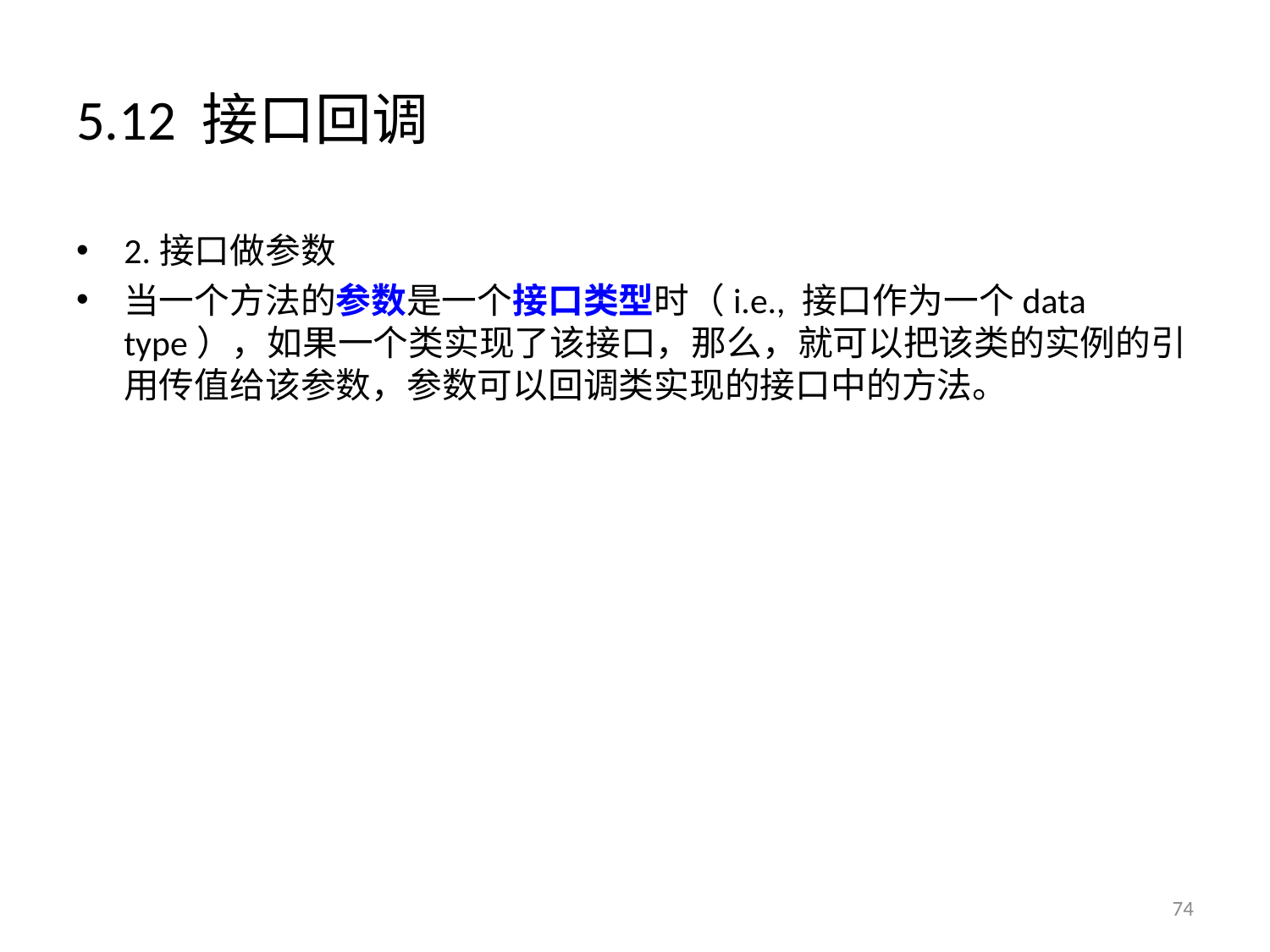

# 5.12 接口回调
2.接口做参数
当一个方法的参数是一个接口类型时（i.e., 接口作为一个data type），如果一个类实现了该接口，那么，就可以把该类的实例的引用传值给该参数，参数可以回调类实现的接口中的方法。
74